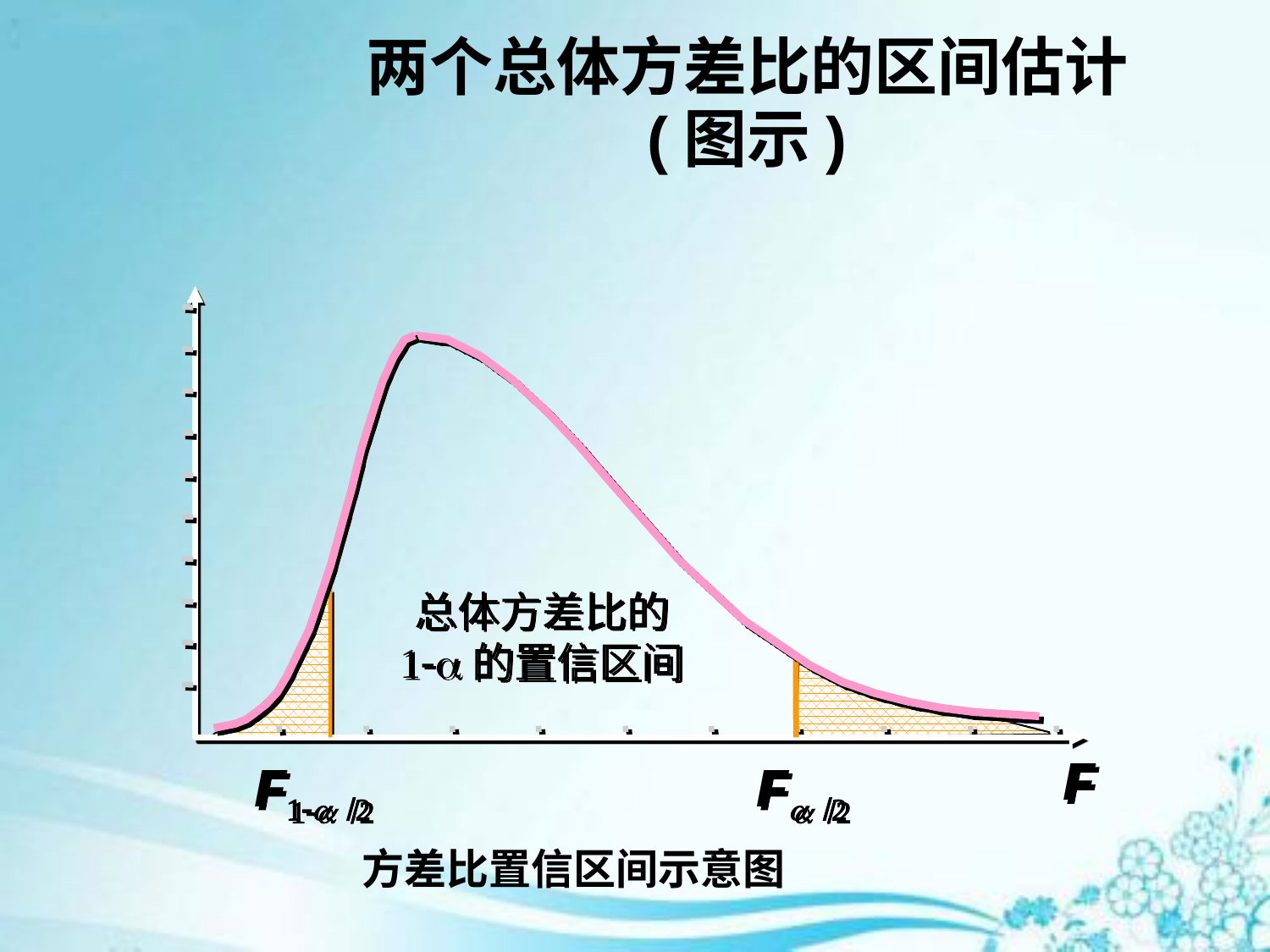

# 两个总体方差比的区间估计 (图示)

总体方差比的
1−α的置信区间

F
F1−α /2
Fα /2
方差比置信区间示意图